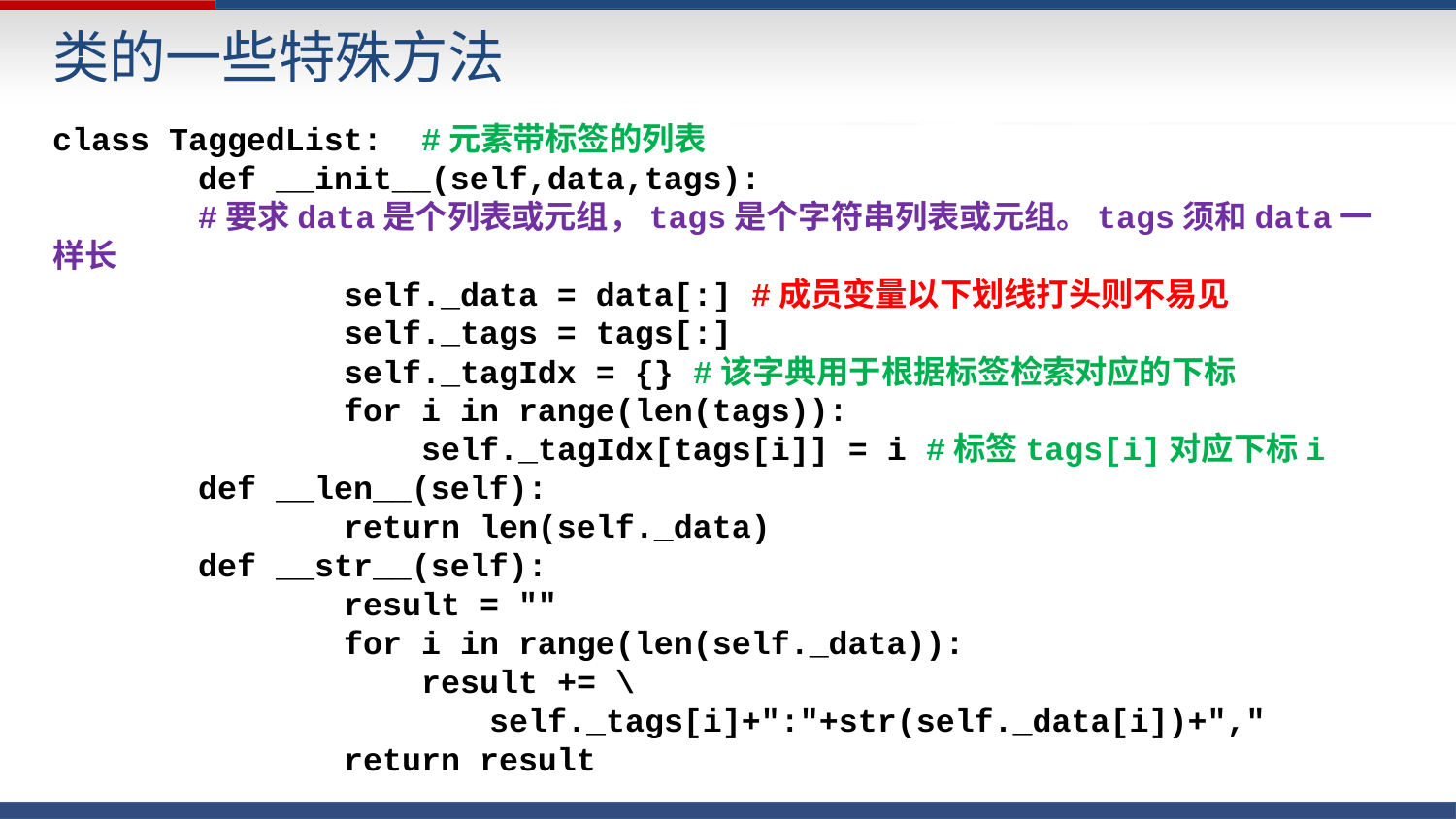

类的一些特殊方法
class TaggedList:  #元素带标签的列表
	def __init__(self,data,tags):
	#要求data是个列表或元组，tags是个字符串列表或元组。tags须和data一样长
		self._data = data[:] #成员变量以下划线打头则不易见
		self._tags = tags[:]
		self._tagIdx = {} #该字典用于根据标签检索对应的下标
		for i in range(len(tags)):
		    self._tagIdx[tags[i]] = i #标签tags[i]对应下标i
	def __len__(self):
		return len(self._data)
	def __str__(self):
		result = ""
		for i in range(len(self._data)):
		    result += \
			self._tags[i]+":"+str(self._data[i])+","
		return result